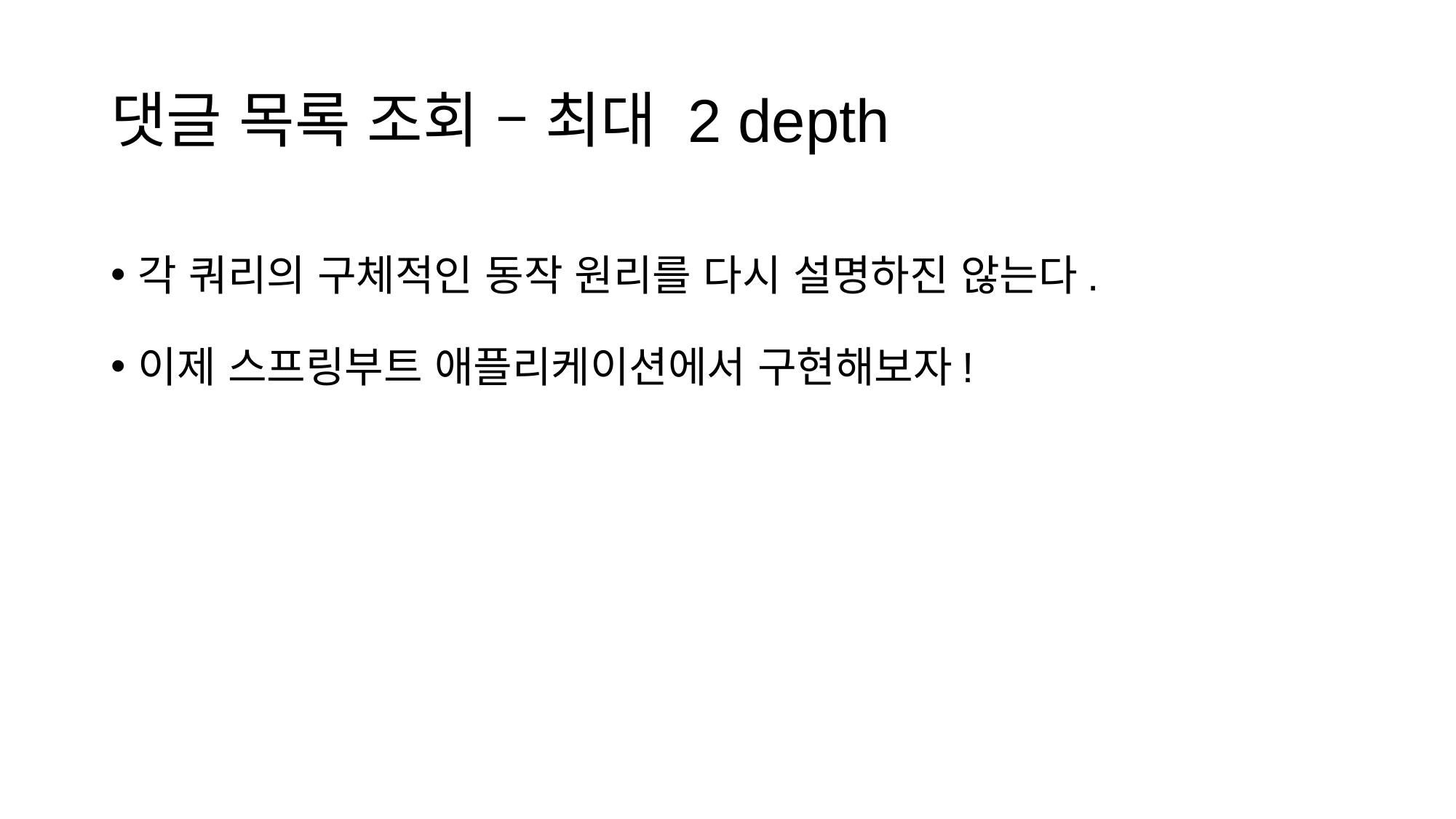

# 댓글 목록 조회 – 최대 2 depth
각 쿼리의 구체적인 동작 원리를 다시 설명하진 않는다.
이제 스프링부트 애플리케이션에서 구현해보자!